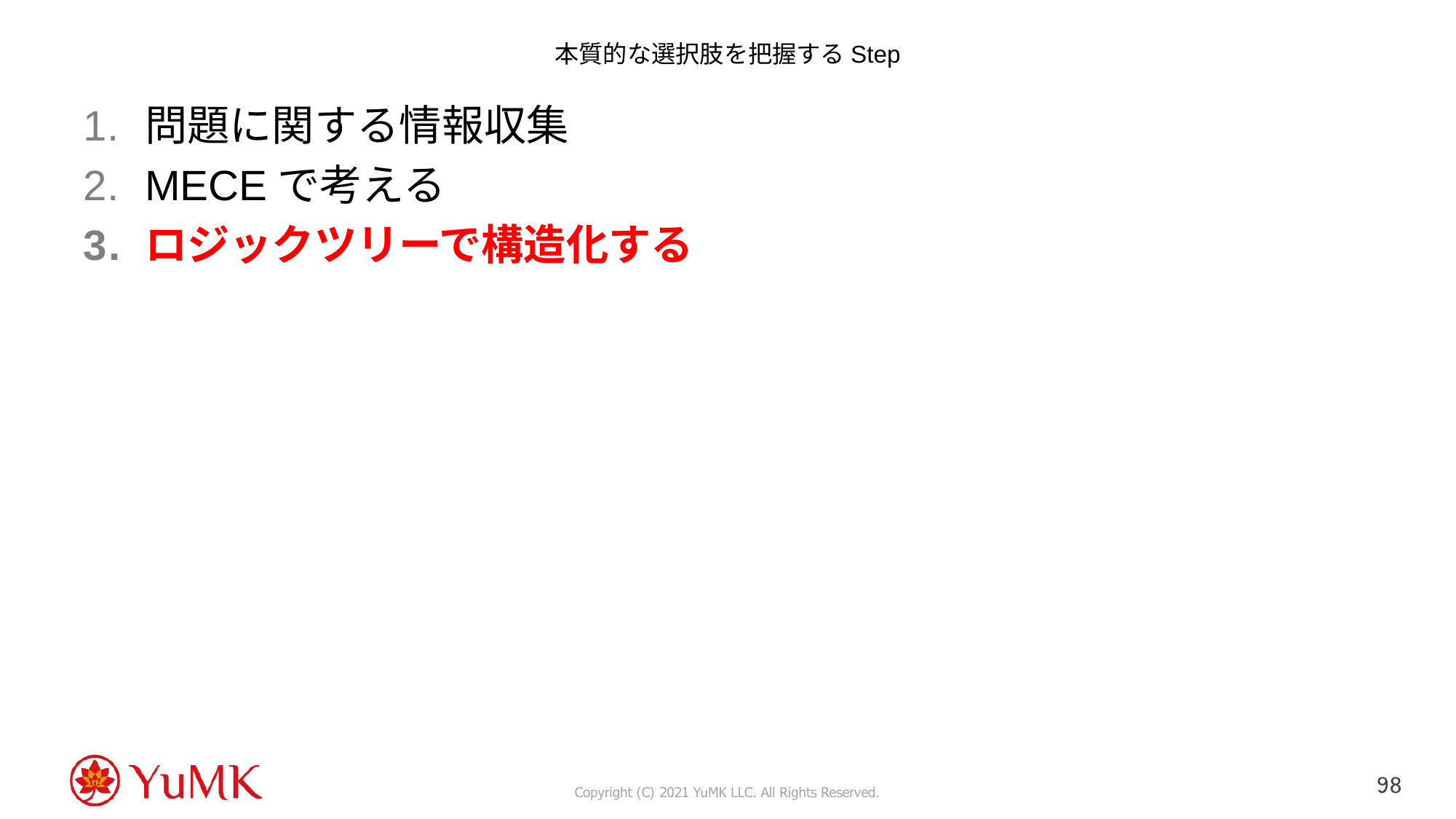

# 本質的な選択肢を把握するStep
問題に関する情報収集
MECEで考える
ロジックツリーで構造化する
98